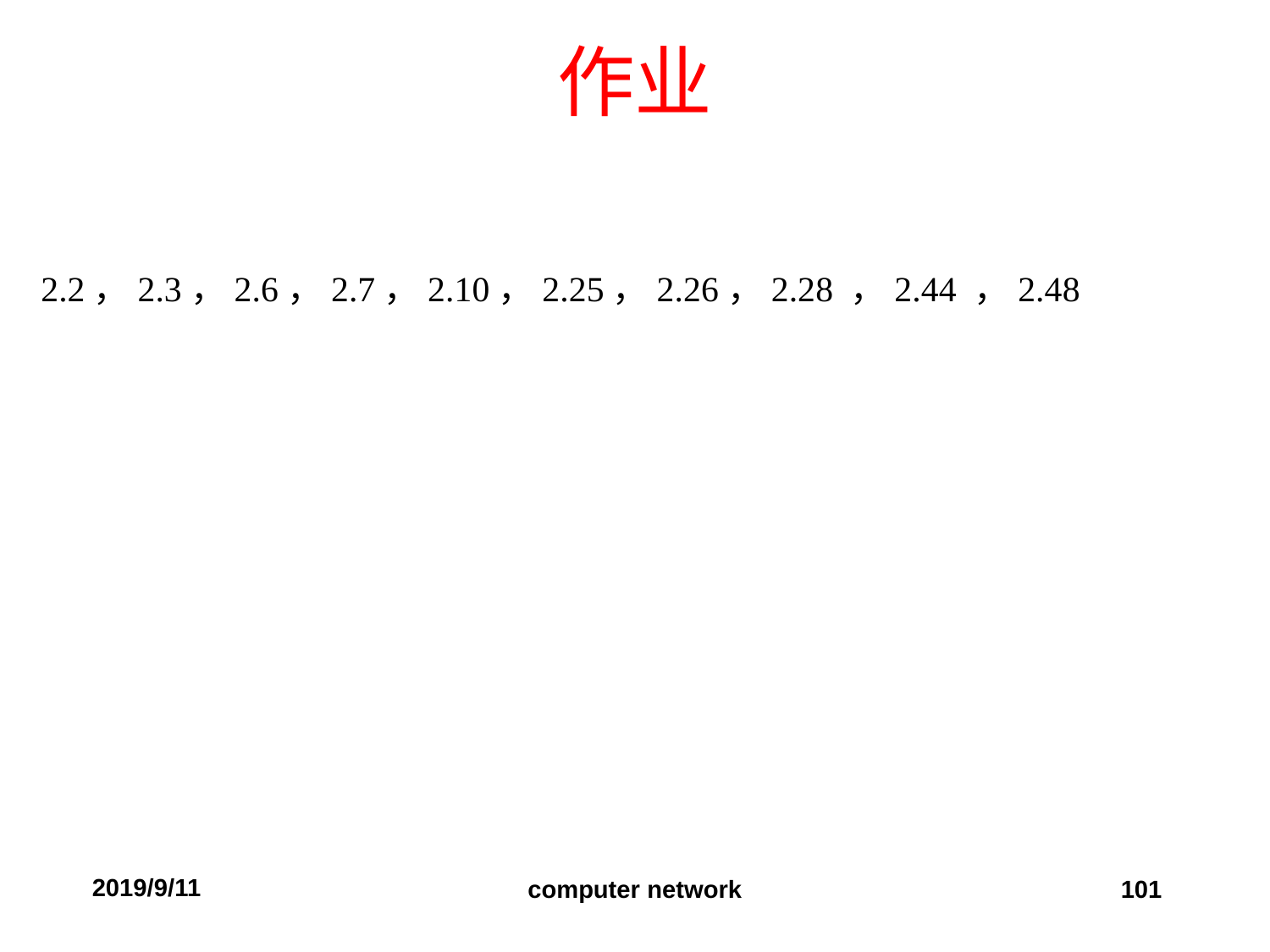

# 作业
2.2，2.3，2.6，2.7，2.10，2.25，2.26，2.28 ，2.44 ，2.48
2019/9/11
computer network
101